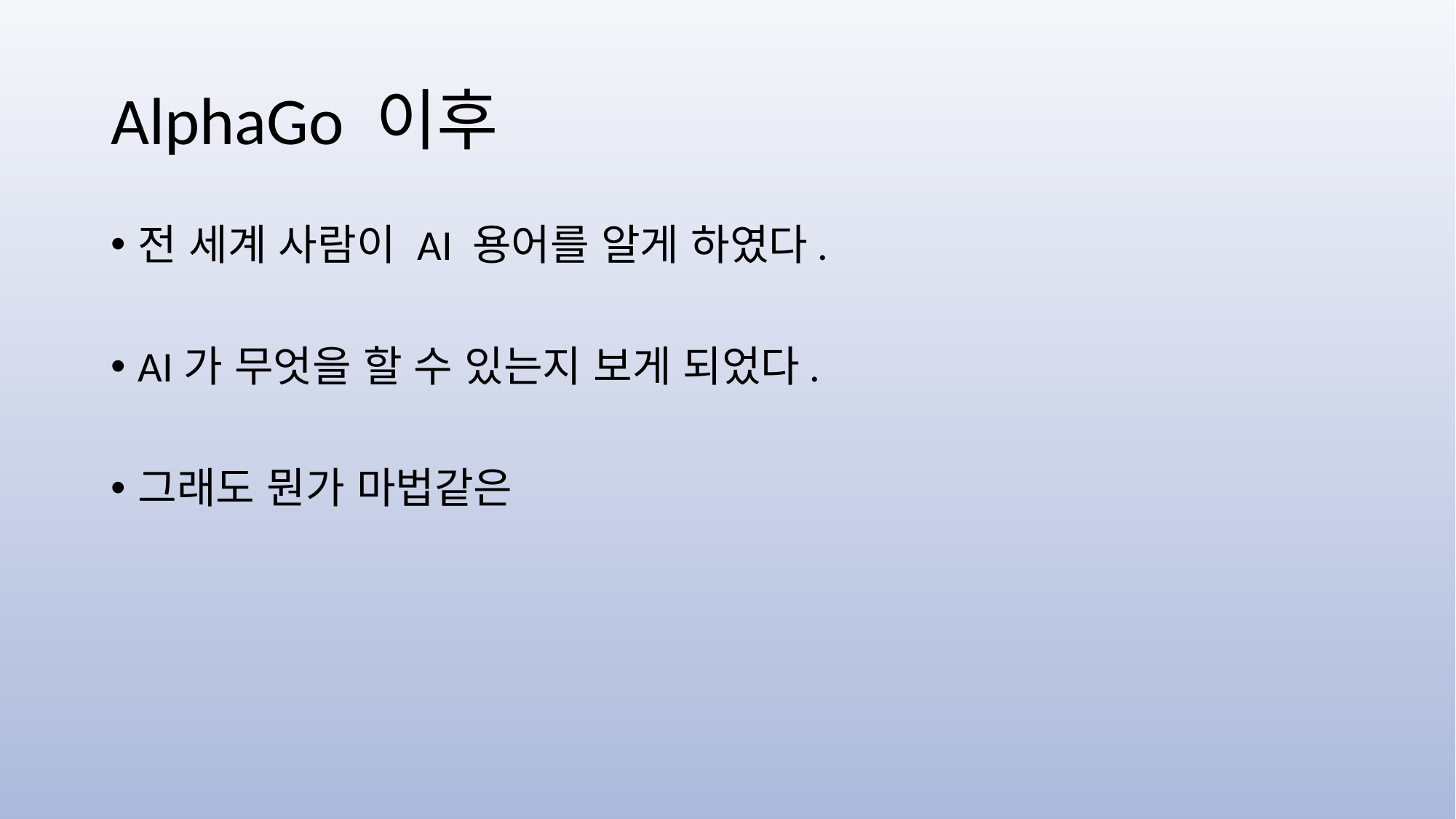

# AlphaGo 이후
전 세계 사람이 AI 용어를 알게 하였다.

AI가 무엇을 할 수 있는지 보게 되었다.

그래도 뭔가 마법같은